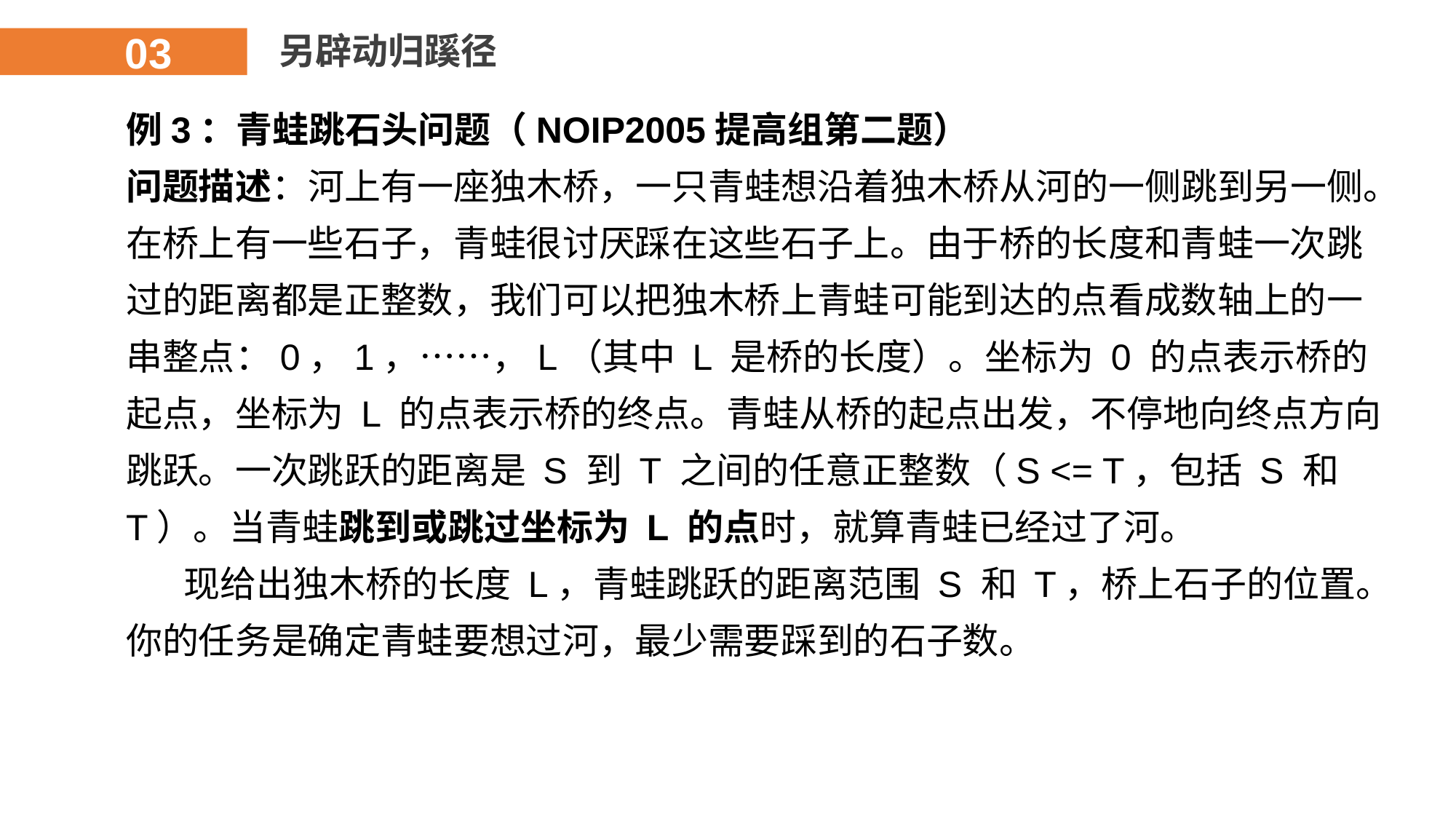

03
另辟动归蹊径

例3：青蛙跳石头问题（NOIP2005提高组第二题）
问题描述：河上有一座独木桥，一只青蛙想沿着独木桥从河的一侧跳到另一侧。在桥上有一些石子，青蛙很讨厌踩在这些石子上。由于桥的长度和青蛙一次跳过的距离都是正整数，我们可以把独木桥上青蛙可能到达的点看成数轴上的一串整点：0，1，……，L（其中 L 是桥的长度）。坐标为 0 的点表示桥的起点，坐标为 L 的点表示桥的终点。青蛙从桥的起点出发，不停地向终点方向跳跃。一次跳跃的距离是 S 到 T 之间的任意正整数（S <= T，包括 S 和 T）。当青蛙跳到或跳过坐标为 L 的点时，就算青蛙已经过了河。
      现给出独木桥的长度 L，青蛙跳跃的距离范围 S 和 T，桥上石子的位置。你的任务是确定青蛙要想过河，最少需要踩到的石子数。